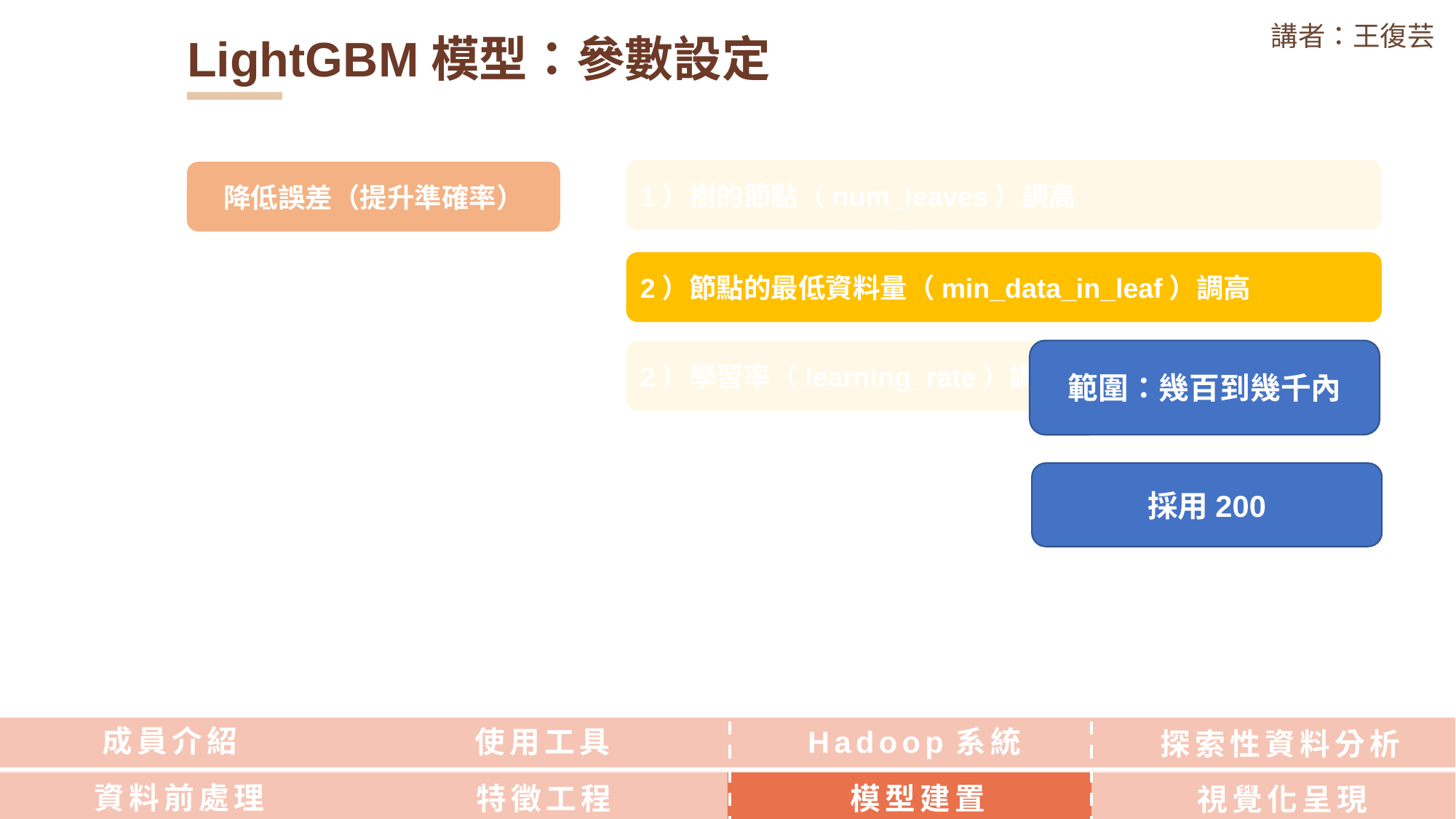

講者：王復芸
LightGBM模型：參數設定

1）樹的節點（num_leaves）調高
降低誤差（提升準確率）
2）節點的最低資料量（min_data_in_leaf）調高

範圍：幾百到幾千內
2）學習率（learning_rate）調小
採用200

成員介紹
使用工具
Hadoop系統
探索性資料分析
資料前處理
特徵工程
模型建置
視覺化呈現